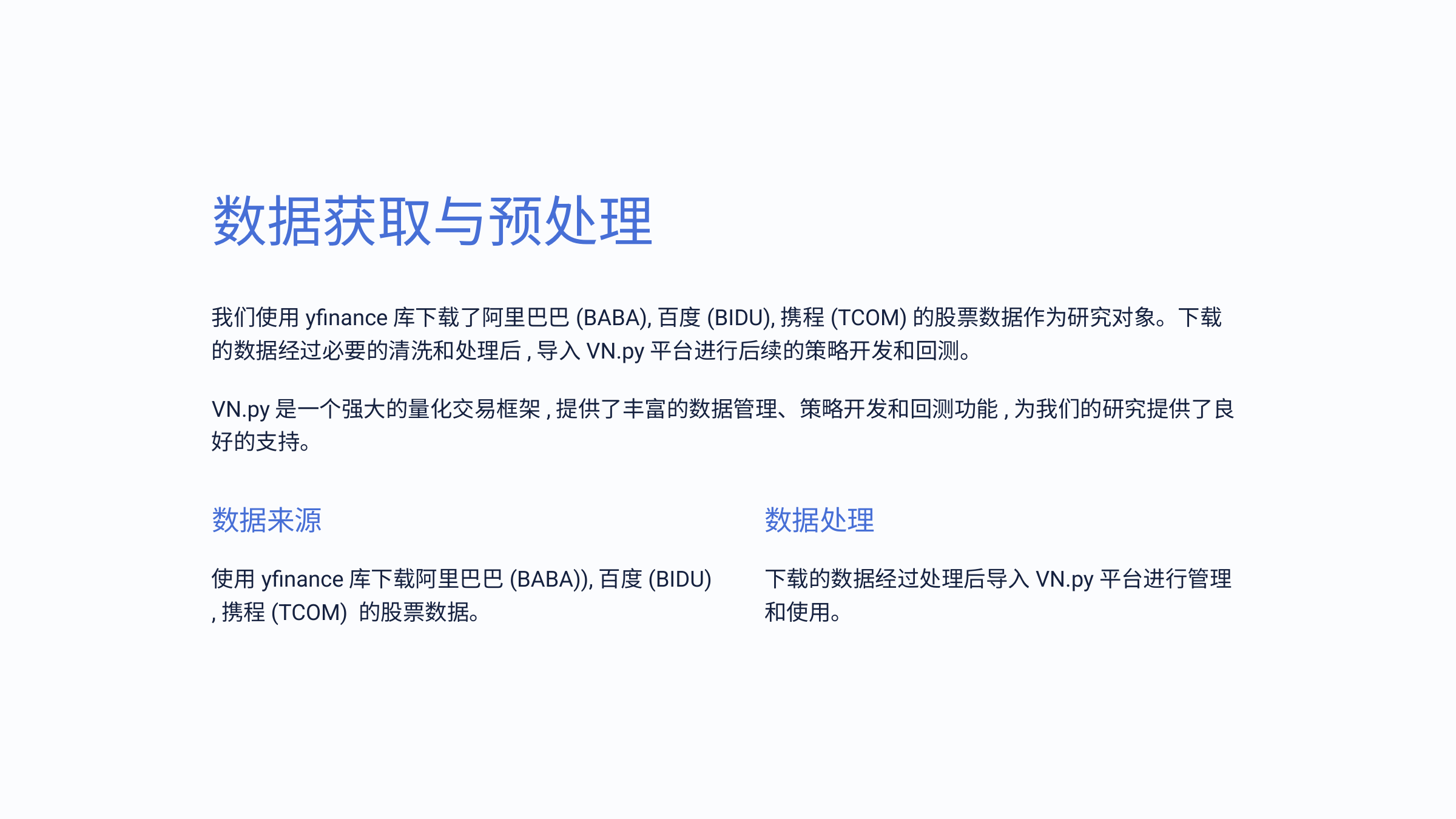

数据获取与预处理
我们使用yfinance库下载了阿里巴巴(BABA),百度(BIDU),携程(TCOM)的股票数据作为研究对象。下载的数据经过必要的清洗和处理后,导入VN.py平台进行后续的策略开发和回测。
VN.py是一个强大的量化交易框架,提供了丰富的数据管理、策略开发和回测功能,为我们的研究提供了良好的支持。
数据来源
数据处理
使用yfinance库下载阿里巴巴(BABA)),百度(BIDU)
,携程(TCOM) 的股票数据。
下载的数据经过处理后导入VN.py平台进行管理和使用。